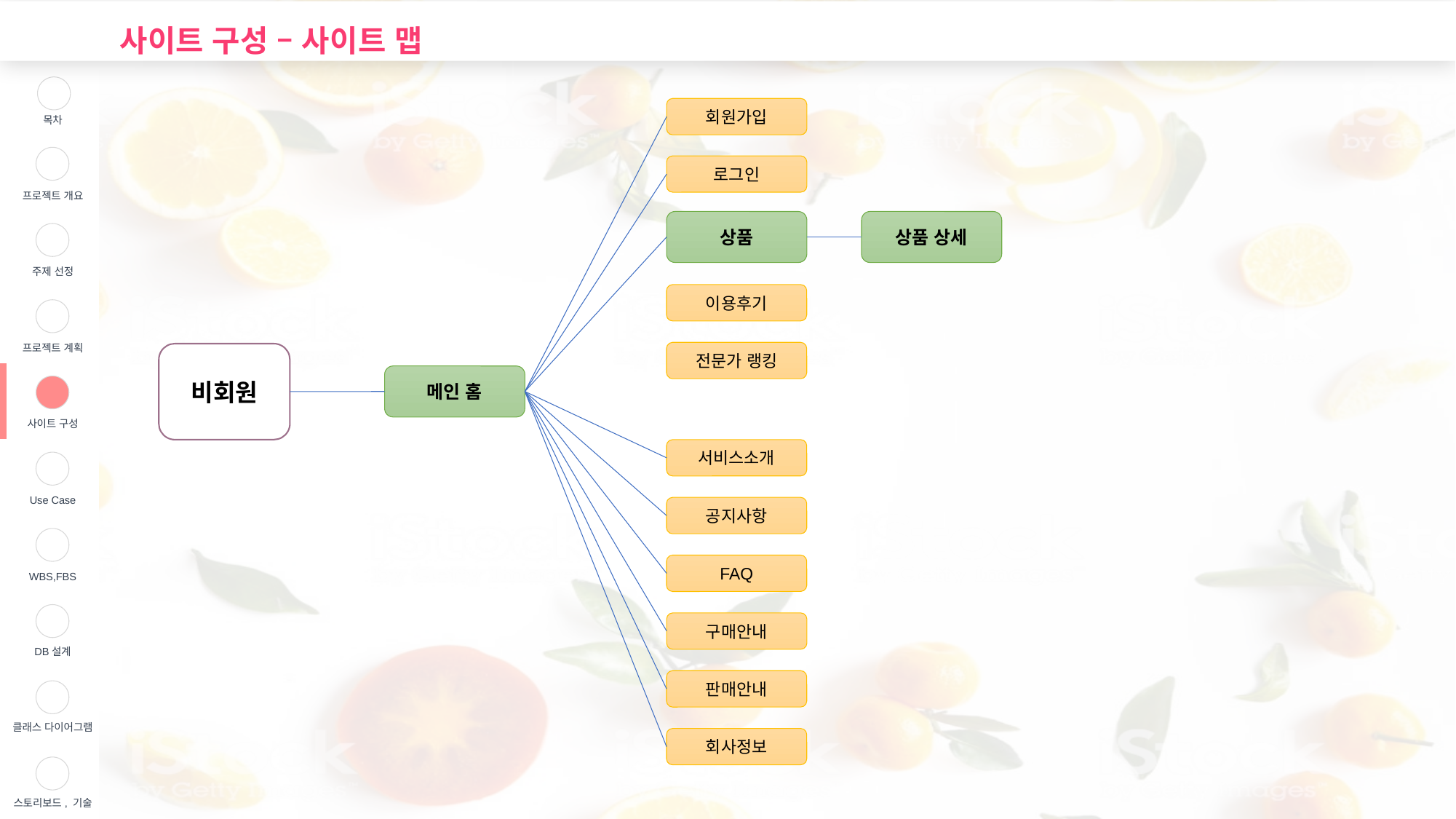

사이트 구성 – 사이트 맵
|  | 목차 |
| --- | --- |
|  | 프로젝트 개요 |
|  | 주제 선정 |
|  | 프로젝트 계획 |
|  | 사이트 구성 |
|  | Use Case |
|  | WBS,FBS |
|  | DB설계 |
|  | 클래스 다이어그램 |
|  | 스토리보드, 기술 |

회원가입

로그인
상품
상품 상세

이용후기

전문가 랭킹
비회원
메인 홈

서비스소개

공지사항

FAQ

구매안내
판매안내

회사정보